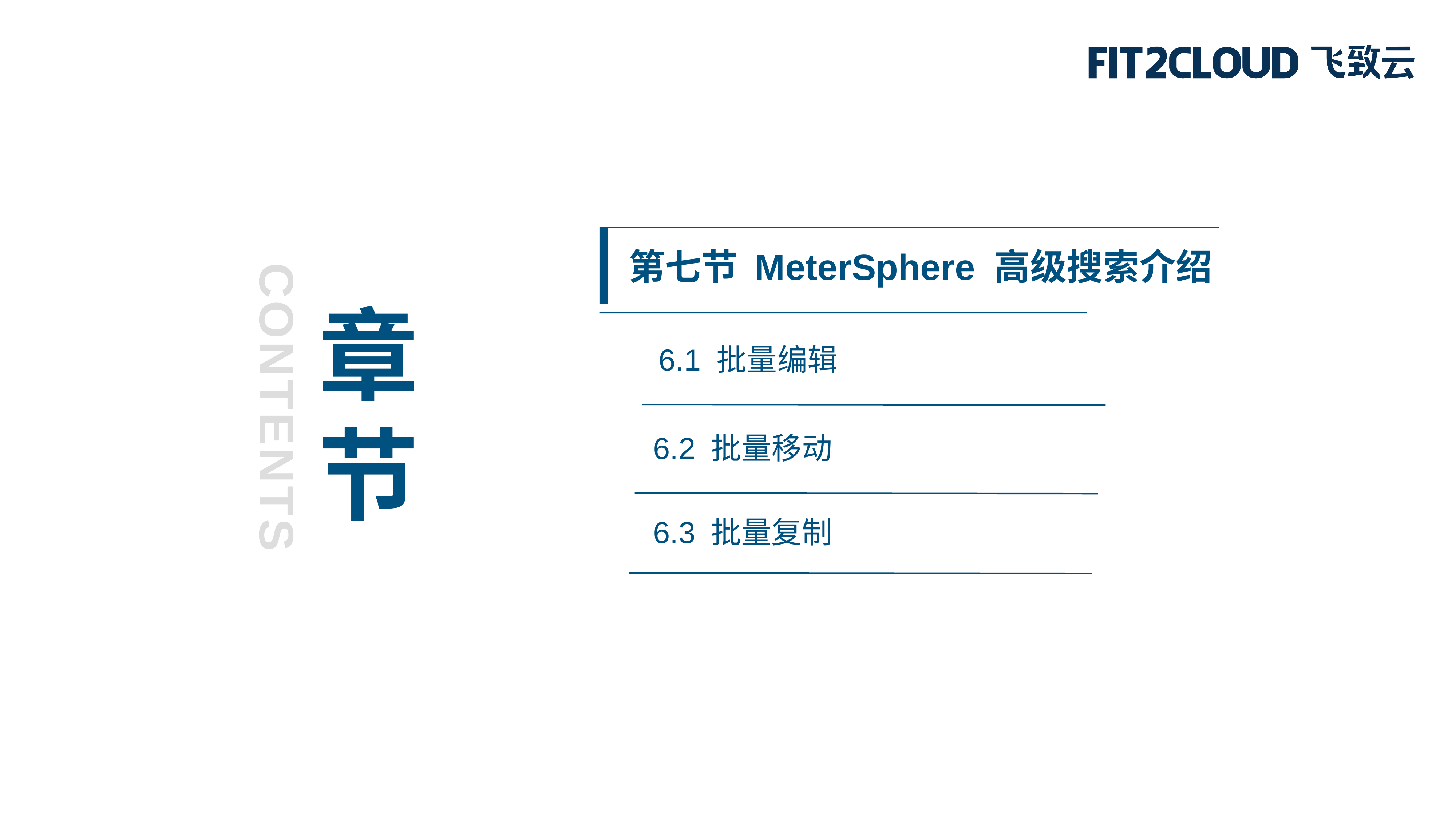

第七节 MeterSphere 高级搜索介绍

章
节

6.1 批量编辑
CONTENTS

6.2 批量移动

6.3 批量复制